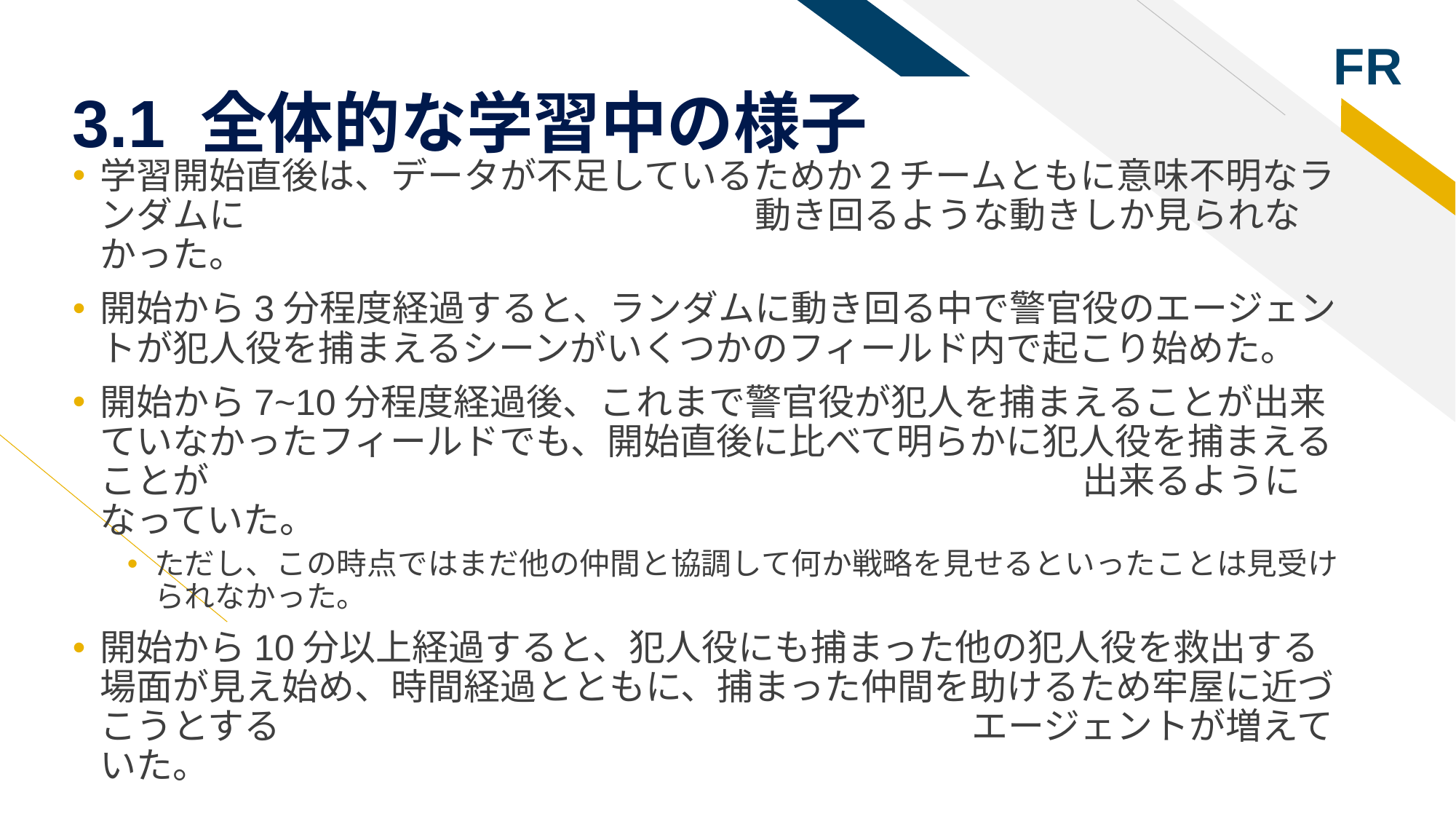

# 3.1 全体的な学習中の様子
学習開始直後は、データが不足しているためか２チームともに意味不明なランダムに　　　　　　　　　　　　　　動き回るような動きしか見られなかった。
開始から3分程度経過すると、ランダムに動き回る中で警官役のエージェントが犯人役を捕まえるシーンがいくつかのフィールド内で起こり始めた。
開始から7~10分程度経過後、これまで警官役が犯人を捕まえることが出来ていなかったフィールドでも、開始直後に比べて明らかに犯人役を捕まえることが　　　　　　　　　　　　　　　　　　　　　　　　出来るようになっていた。
ただし、この時点ではまだ他の仲間と協調して何か戦略を見せるといったことは見受けられなかった。
開始から10分以上経過すると、犯人役にも捕まった他の犯人役を救出する場面が見え始め、時間経過とともに、捕まった仲間を助けるため牢屋に近づこうとする　　　　　　　　　　　　　　　　　　　エージェントが増えていた。